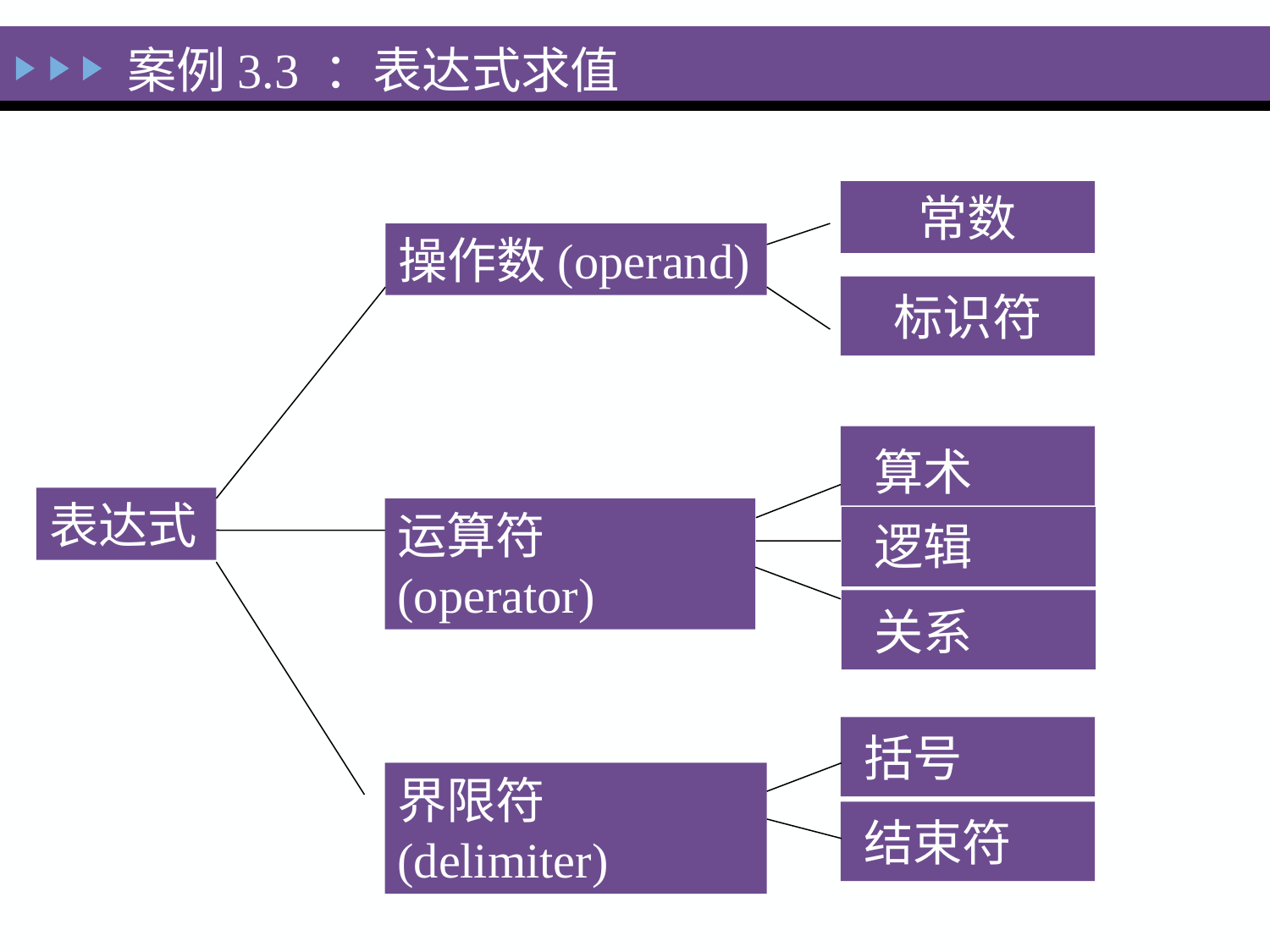

案例3.3 ：表达式求值
常数

标识符

操作数(operand)

运算符(operator)

界限符(delimiter)

算术

逻辑

关系

表达式

括号

结束符